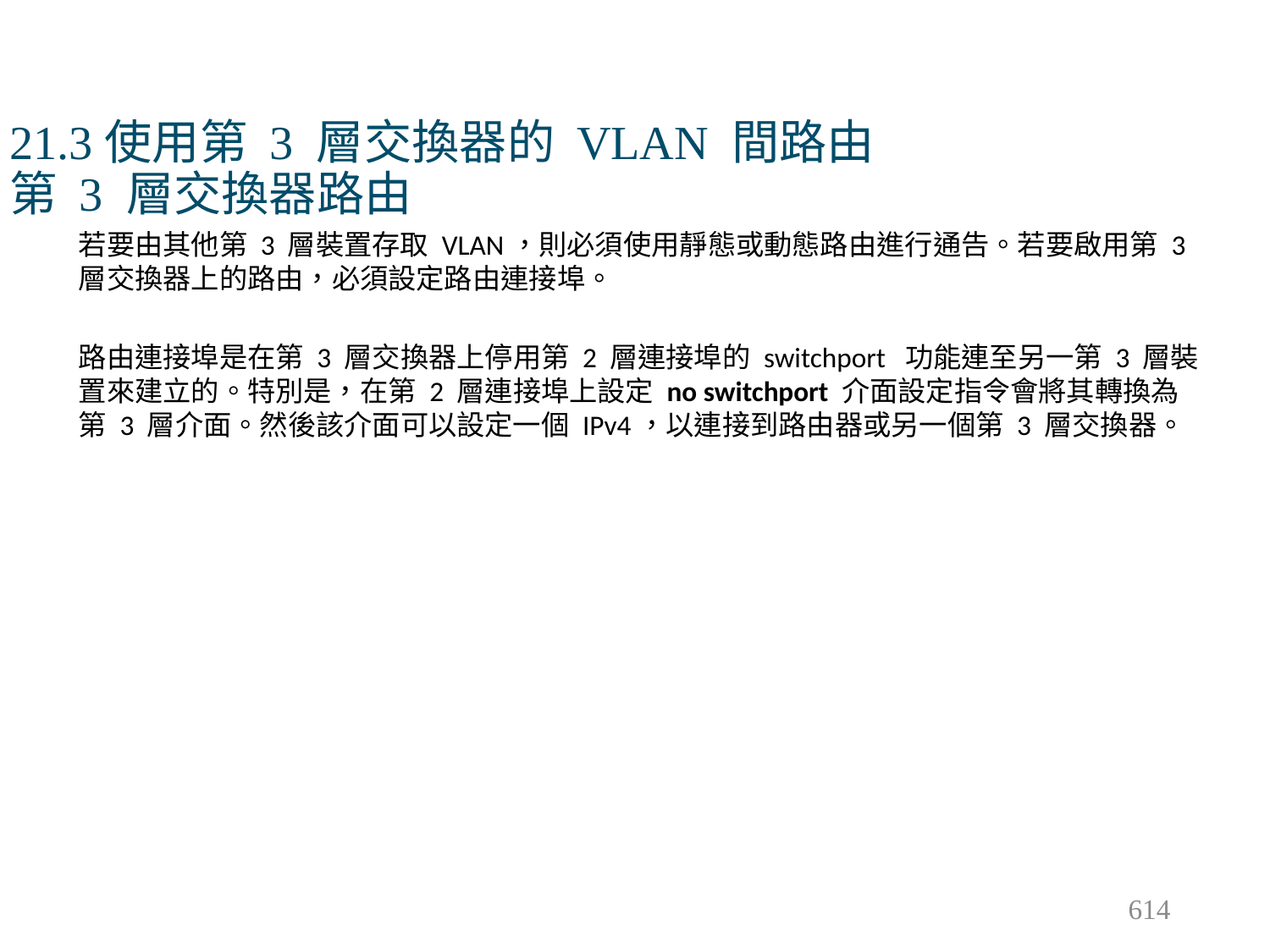

# 21.3使用第 3 層交換器的 VLAN 間路由 第 3 層交換器路由
若要由其他第 3 層裝置存取 VLAN，則必須使用靜態或動態路由進行通告。若要啟用第 3 層交換器上的路由，必須設定路由連接埠。

路由連接埠是在第 3 層交換器上停用第 2 層連接埠的 switchport  功能連至另一第 3 層裝置來建立的。特別是，在第 2 層連接埠上設定 no switchport 介面設定指令會將其轉換為第 3 層介面。然後該介面可以設定一個 IPv4，以連接到路由器或另一個第 3 層交換器。
614